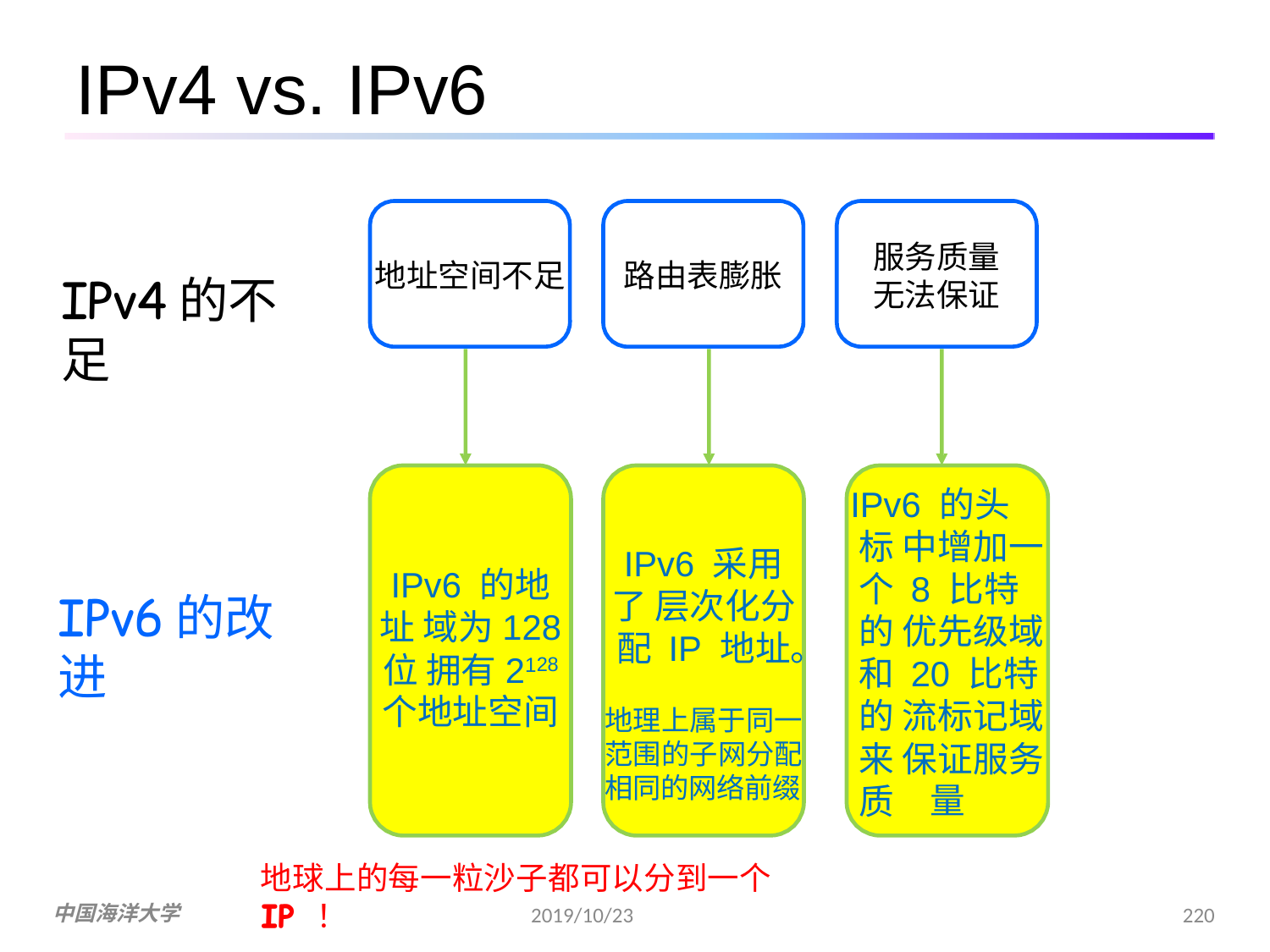

# IPv4 vs. IPv6

服务质量 无法保证
地址空间不足
路由表膨胀
IPv4的不足

IPv6 的头标 中增加一个 8 比特的 优先级域和 20 比特的 流标记域来 保证服务质
IPv6 采用了 层次化分配 IP 地址。
IPv6 的地址 域为128 位 拥有2128
个地址空间
IPv6的改进
地理上属于同一 范围的子网分配 相同的网络前缀
量
地球上的每一粒沙子都可以分到一个IP ！